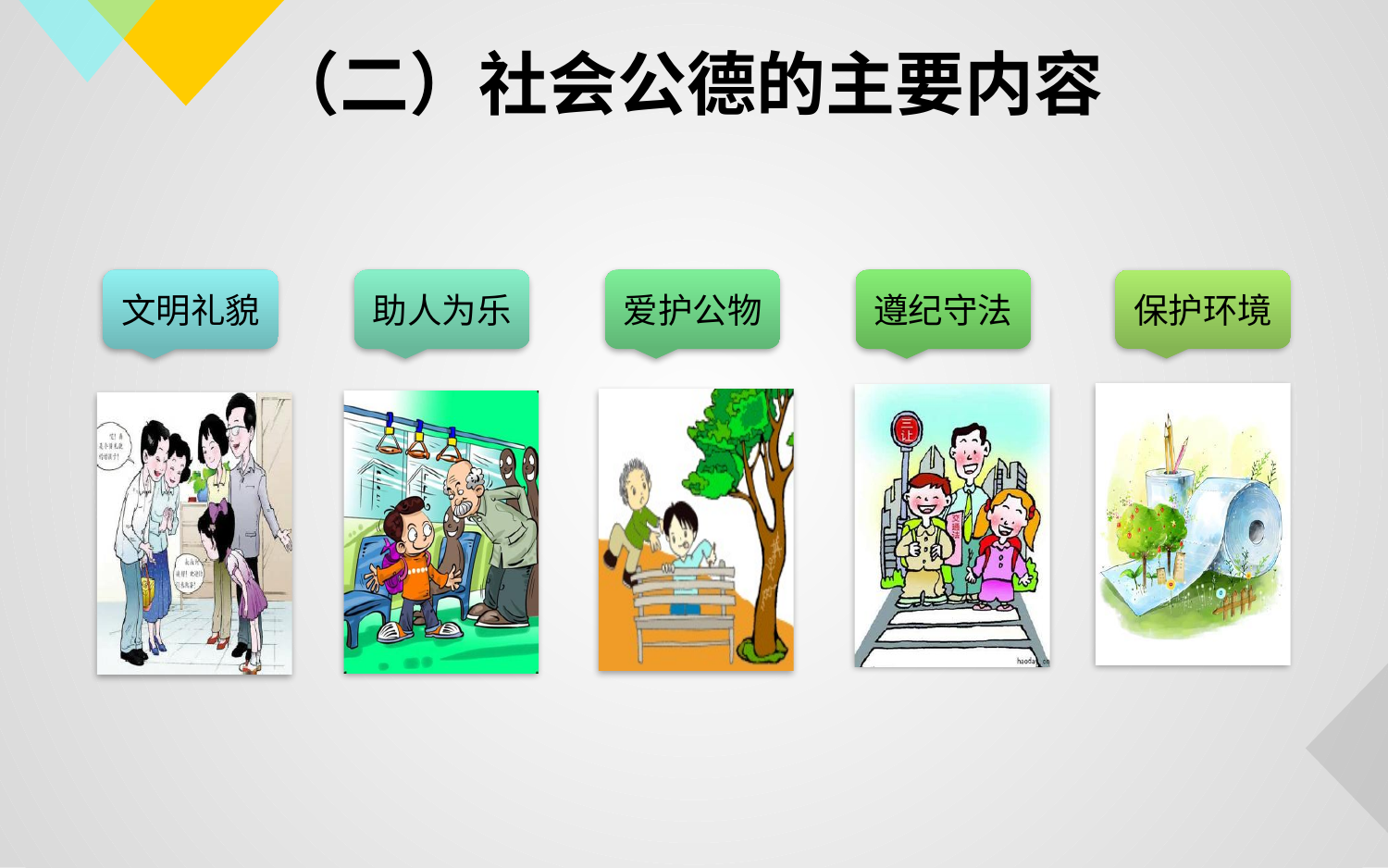

# （二）社会公德的主要内容
文明礼貌

助人为乐

爱护公物

遵纪守法

保护环境